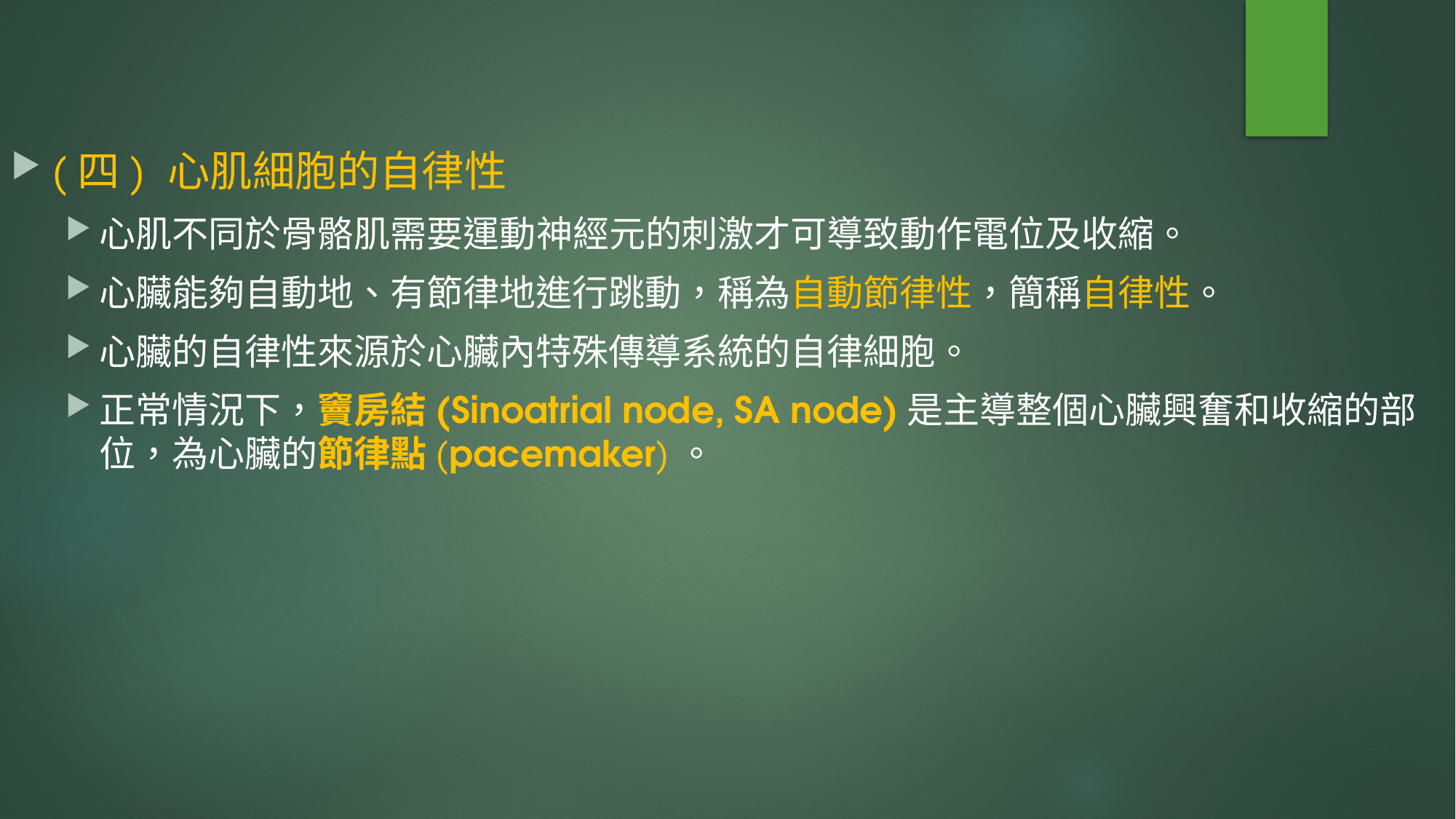

(四) 心肌細胞的自律性
心肌不同於骨骼肌需要運動神經元的刺激才可導致動作電位及收縮。
心臟能夠自動地、有節律地進行跳動，稱為自動節律性，簡稱自律性。
心臟的自律性來源於心臟內特殊傳導系統的自律細胞。
正常情況下，竇房結(Sinoatrial node, SA node)是主導整個心臟興奮和收縮的部位，為心臟的節律點(pacemaker)。